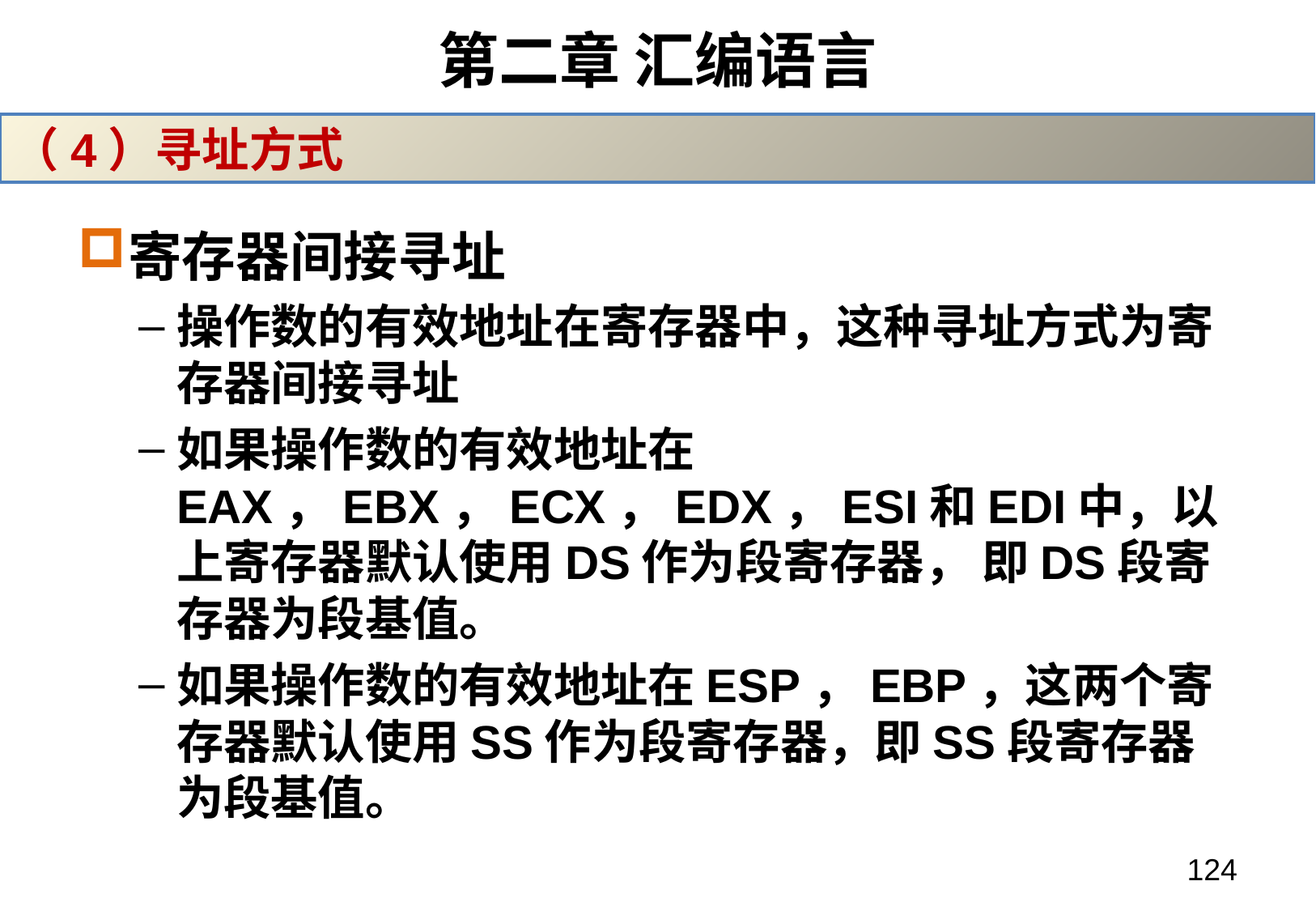

# 第二章 汇编语言
（4）寻址方式
寄存器间接寻址
操作数的有效地址在寄存器中，这种寻址方式为寄存器间接寻址
如果操作数的有效地址在EAX，EBX，ECX，EDX，ESI和EDI中，以上寄存器默认使用DS作为段寄存器， 即DS段寄存器为段基值。
如果操作数的有效地址在ESP，EBP，这两个寄存器默认使用SS作为段寄存器，即SS段寄存器为段基值。
124